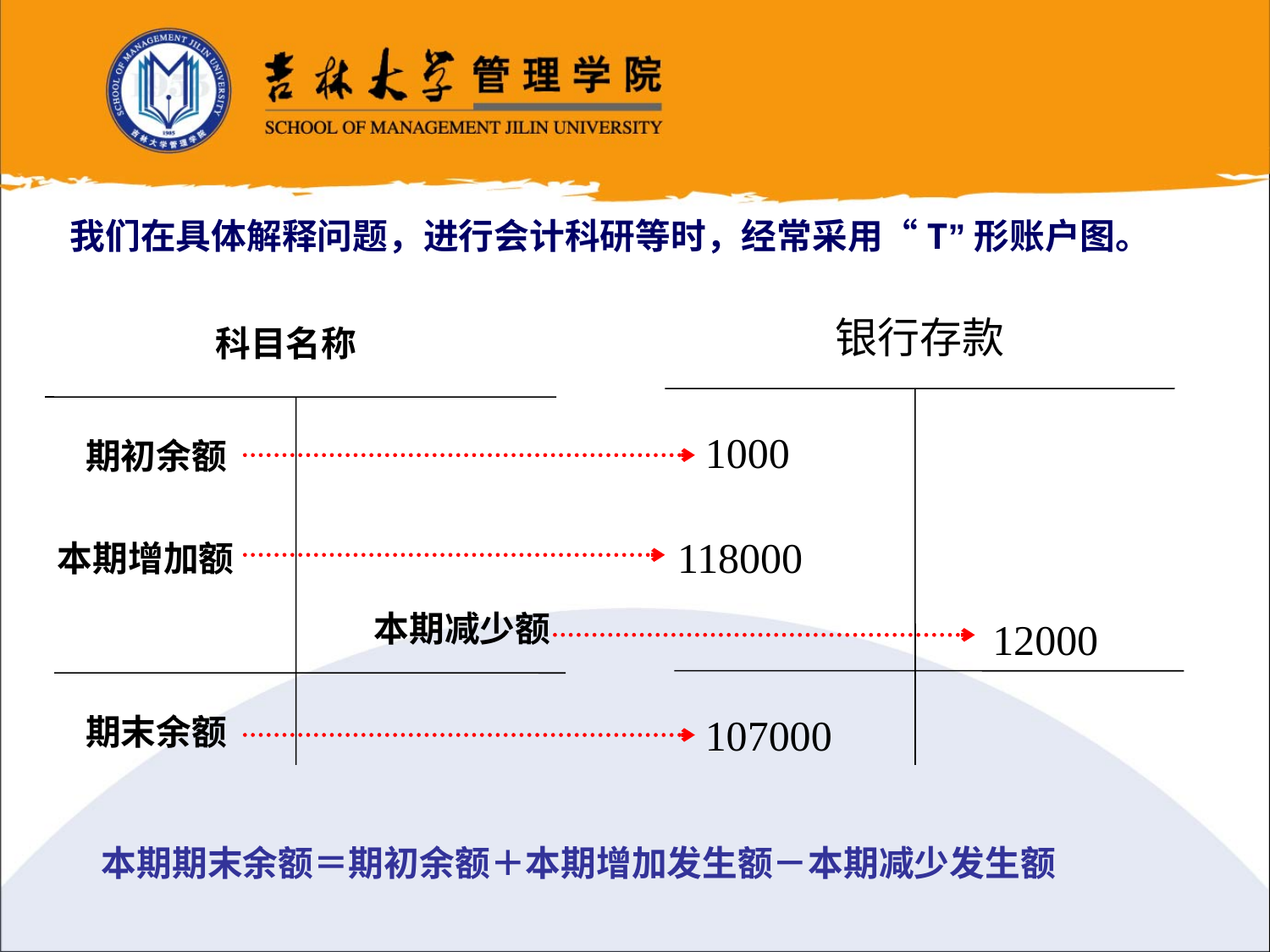

我们在具体解释问题，进行会计科研等时，经常采用“T”形账户图。
银行存款

科目名称

期初余额
本期增加额

本期减少额

期末余额
1000

118000

12000

107000

本期期末余额＝期初余额＋本期增加发生额－本期减少发生额
47